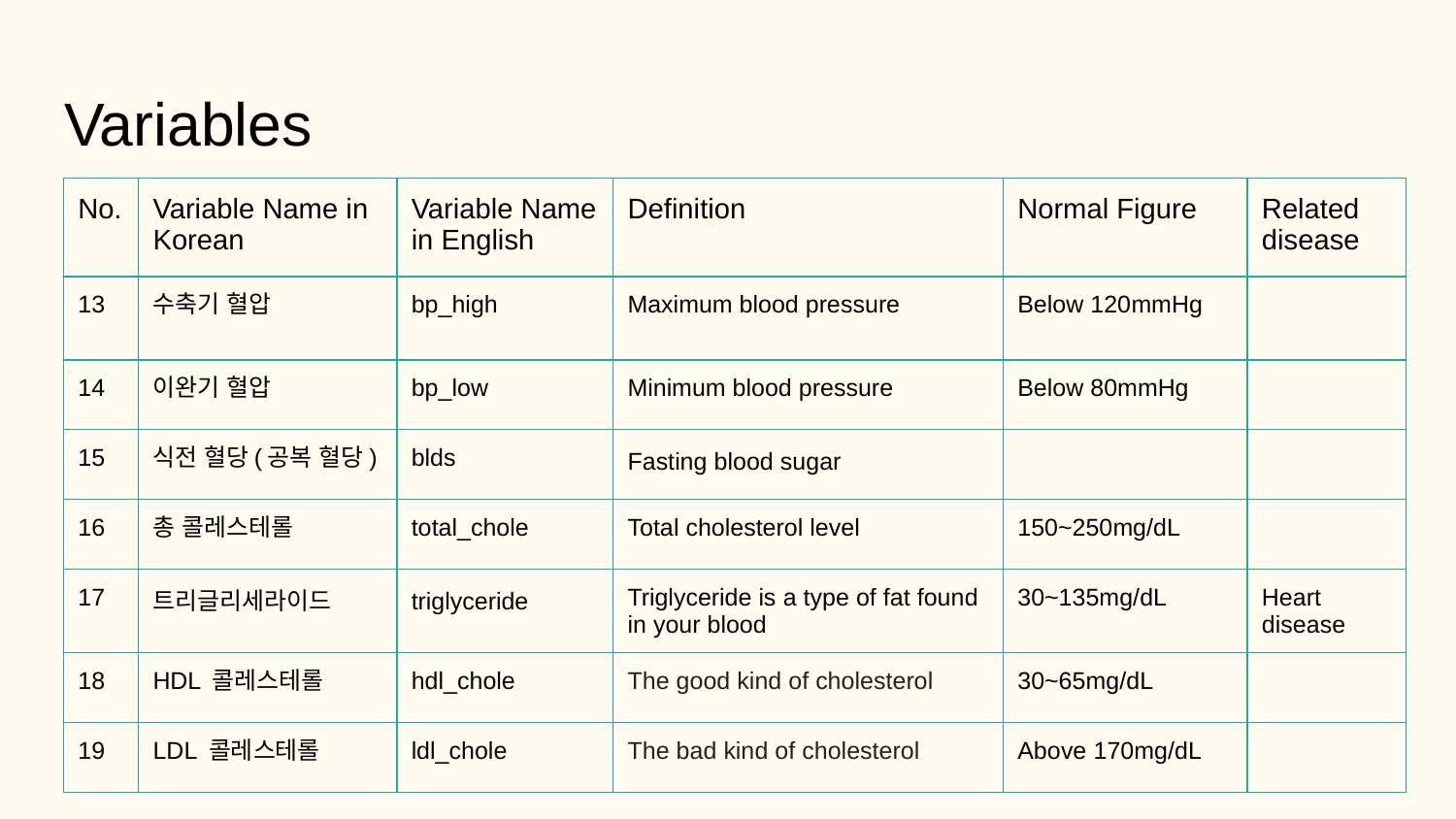

# Variables
| No. | Variable Name in Korean | Variable Name in English | Definition | Normal Figure | Related disease |
| --- | --- | --- | --- | --- | --- |
| 13 | 수축기 혈압 | bp\_high | Maximum blood pressure | Below 120mmHg |  |
| 14 | 이완기 혈압 | bp\_low | Minimum blood pressure | Below 80mmHg |  |
| 15 | 식전 혈당(공복 혈당) | blds | Fasting blood sugar |  |  |
| 16 | 총 콜레스테롤 | total\_chole | ­Total cholesterol level | 150~250mg/dL |  |
| 17 | 트리글리세라이드 | triglyceride | Triglyceride is a type of fat found in your blood | 30~135mg/dL | Heart disease |
| 18 | HDL 콜레스테롤 | hdl\_chole | The good kind of cholesterol | 30~65mg/dL |  |
| 19 | LDL 콜레스테롤 | ldl\_chole | The bad kind of cholesterol | Above 170mg/dL |  |